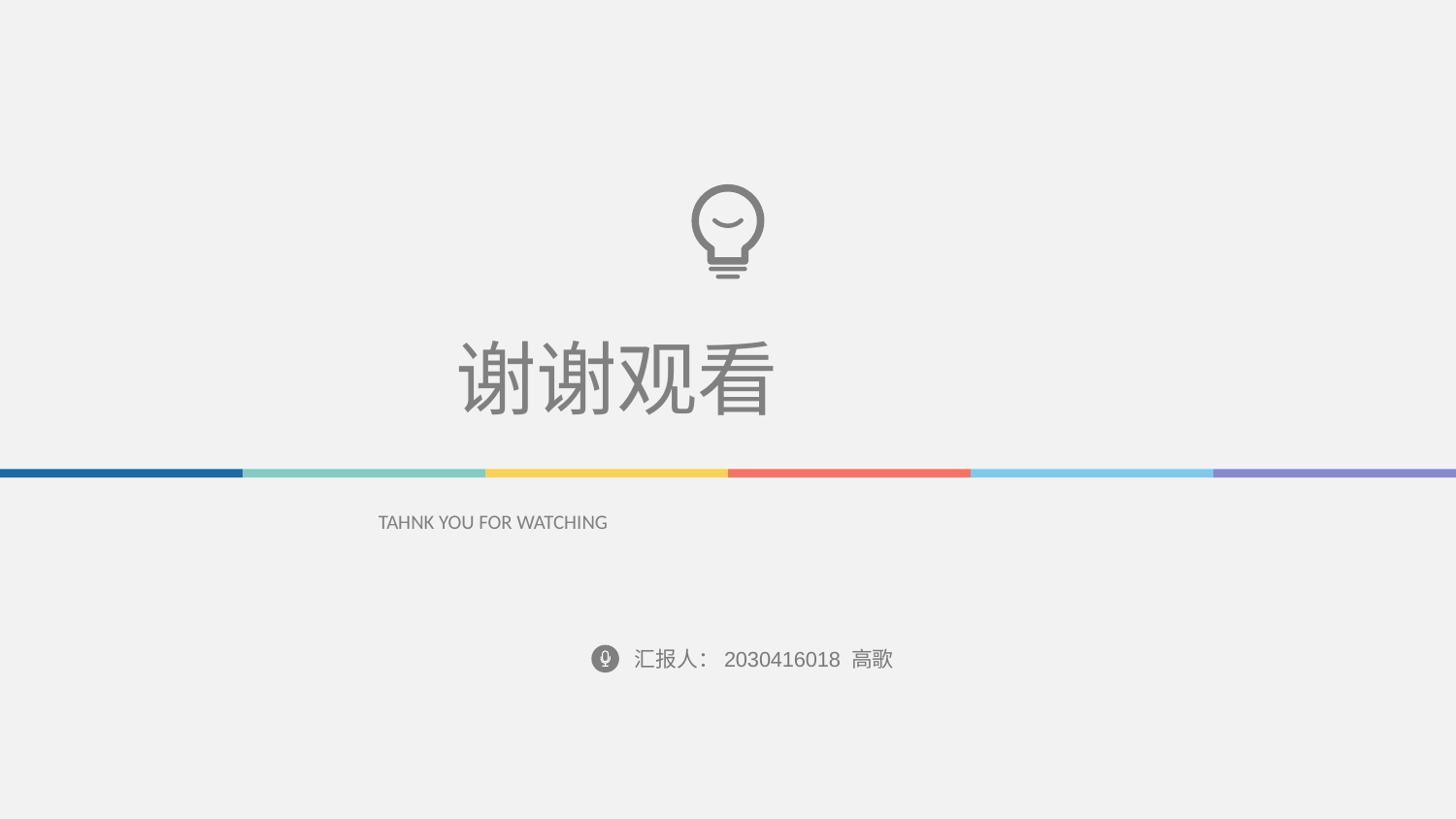

谢谢观看

TAHNK YOU FOR WATCHING
汇报人：2030416018 高歌